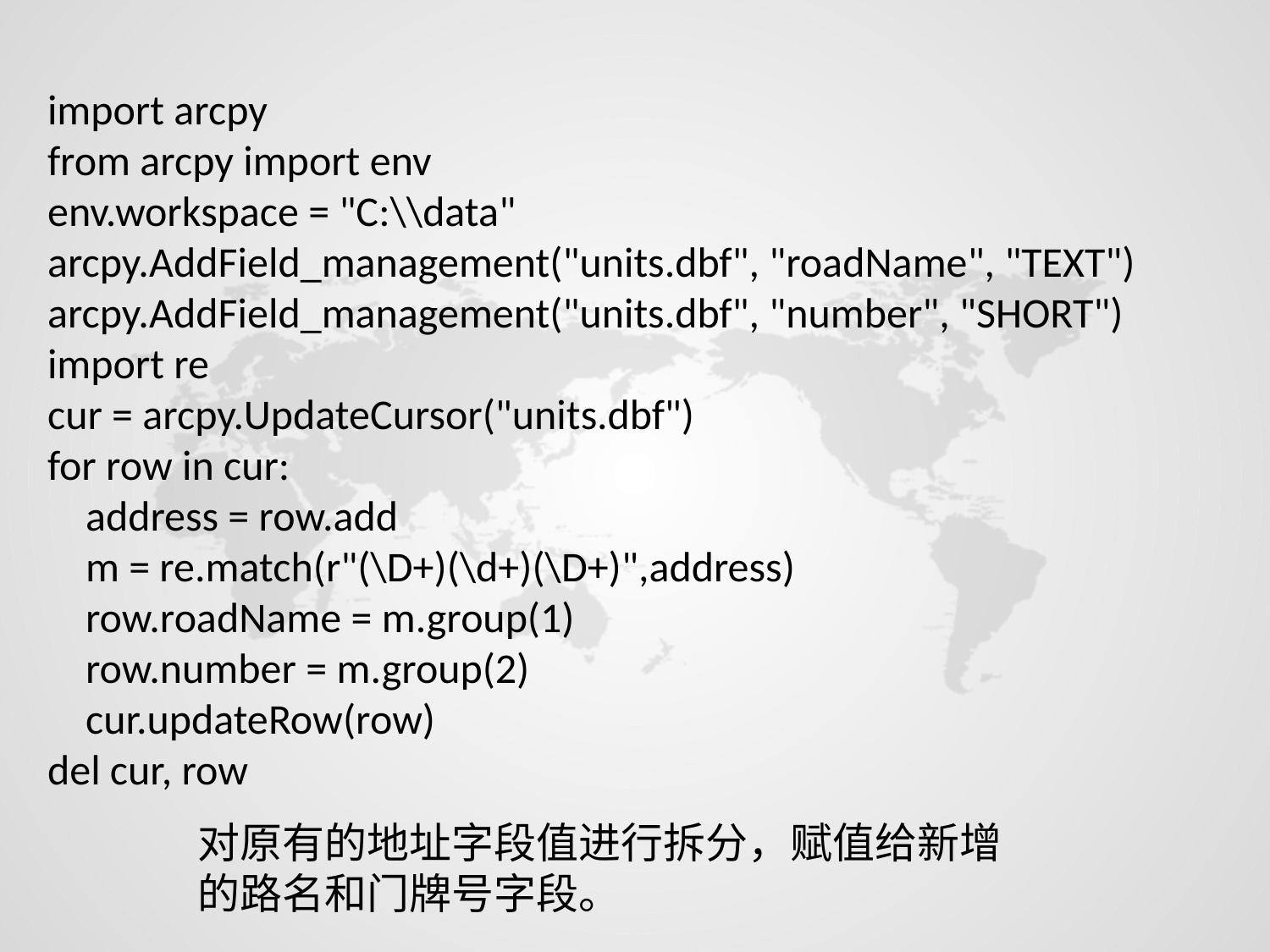

import arcpy
from arcpy import env
env.workspace = "C:\\data"
arcpy.AddField_management("units.dbf", "roadName", "TEXT")
arcpy.AddField_management("units.dbf", "number", "SHORT")
import re
cur = arcpy.UpdateCursor("units.dbf")
for row in cur:
    address = row.add
    m = re.match(r"(\D+)(\d+)(\D+)",address)
    row.roadName = m.group(1)
    row.number = m.group(2)
    cur.updateRow(row)
del cur, row
对原有的地址字段值进行拆分，赋值给新增的路名和门牌号字段。